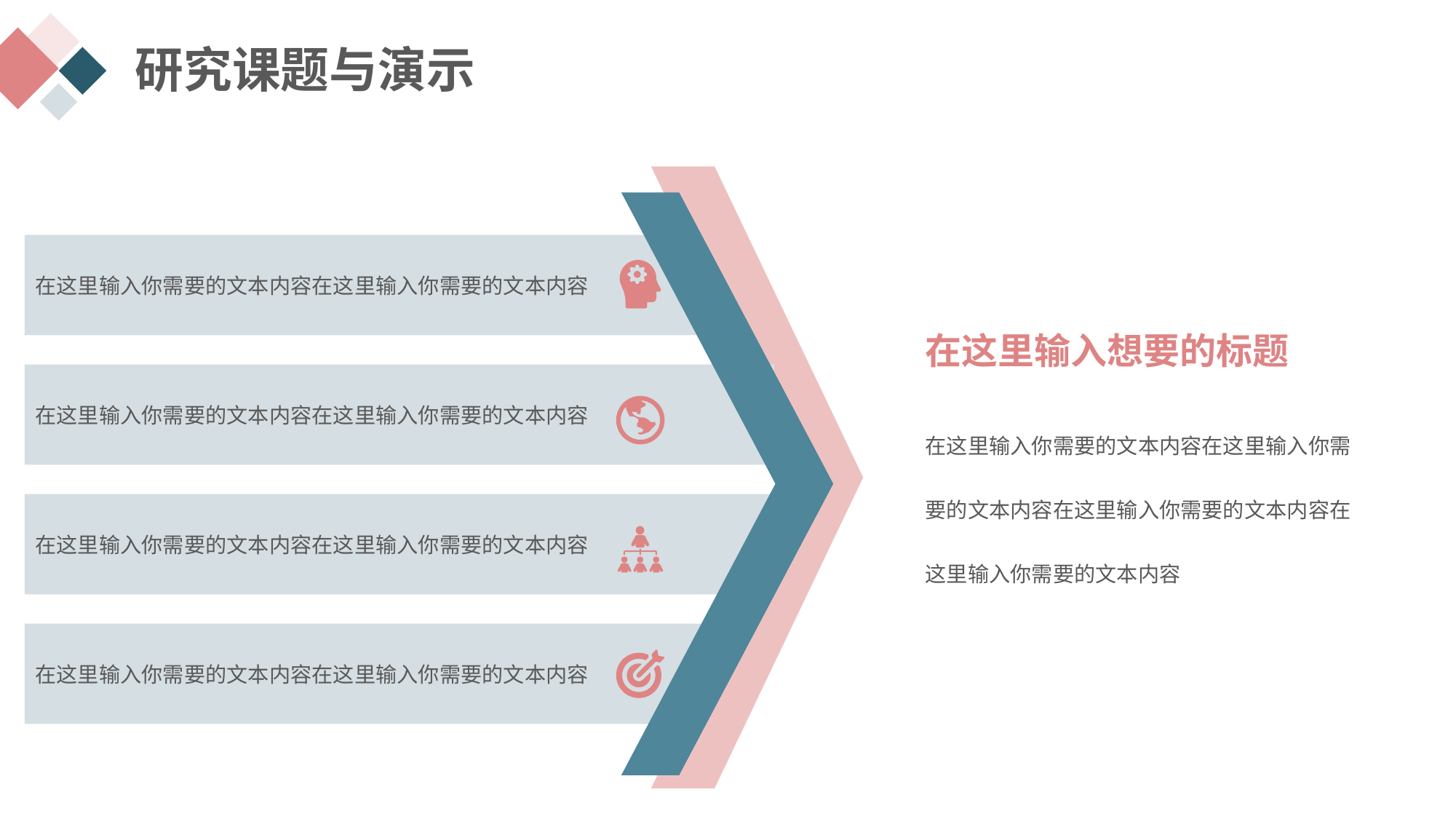

研究课题与演示

在这里输入你需要的文本内容在这里输入你需要的文本内容

在这里输入想要的标题
在这里输入你需要的文本内容在这里输入你需要的文本内容
在这里输入你需要的文本内容在这里输入你需要的文本内容在这里输入你需要的文本内容在这里输入你需要的文本内容

在这里输入你需要的文本内容在这里输入你需要的文本内容

在这里输入你需要的文本内容在这里输入你需要的文本内容